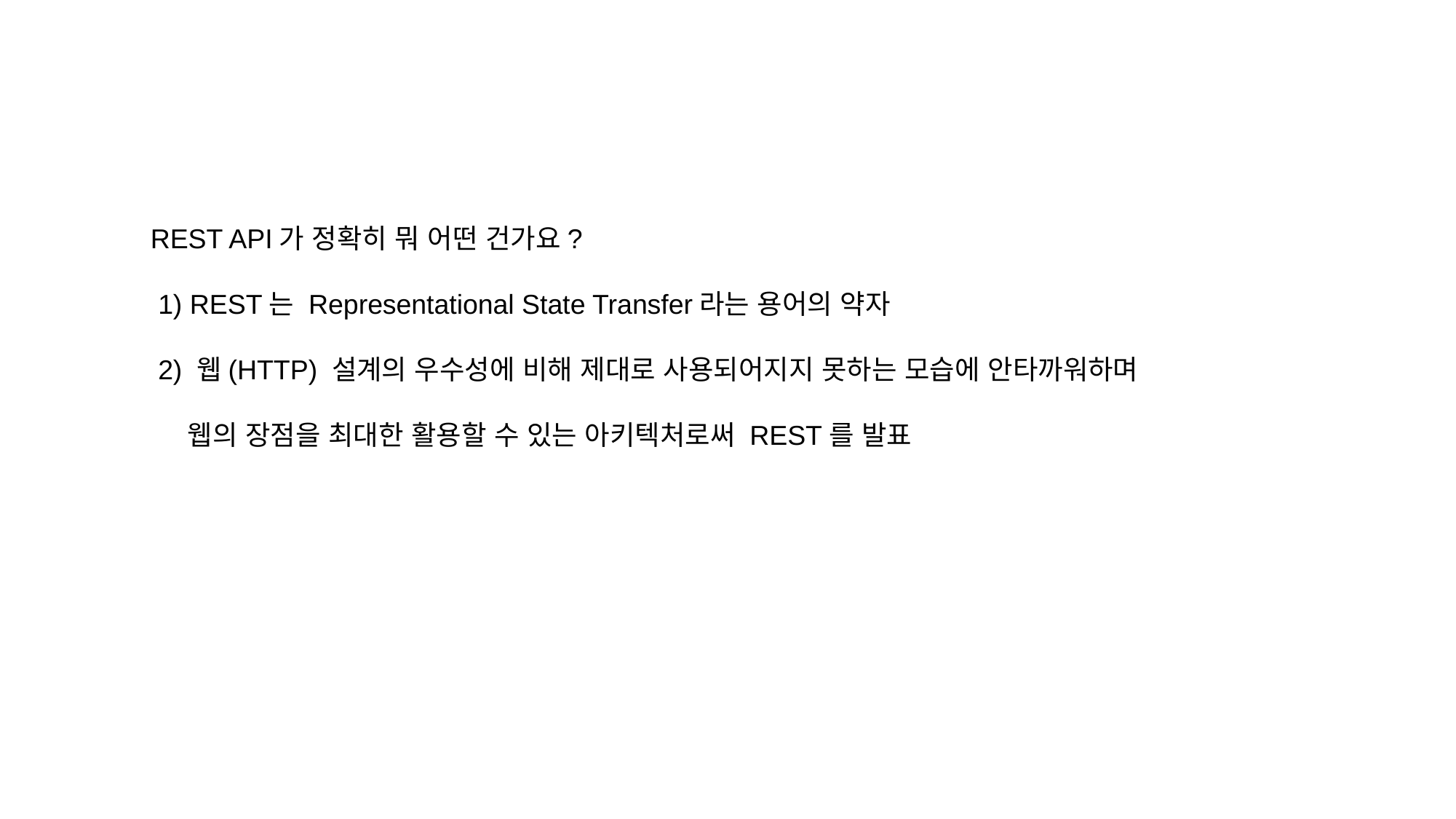

REST API가 정확히 뭐 어떤 건가요?

 1) REST는 Representational State Transfer라는 용어의 약자

 2) 웹(HTTP) 설계의 우수성에 비해 제대로 사용되어지지 못하는 모습에 안타까워하며

    웹의 장점을 최대한 활용할 수 있는 아키텍처로써 REST를 발표